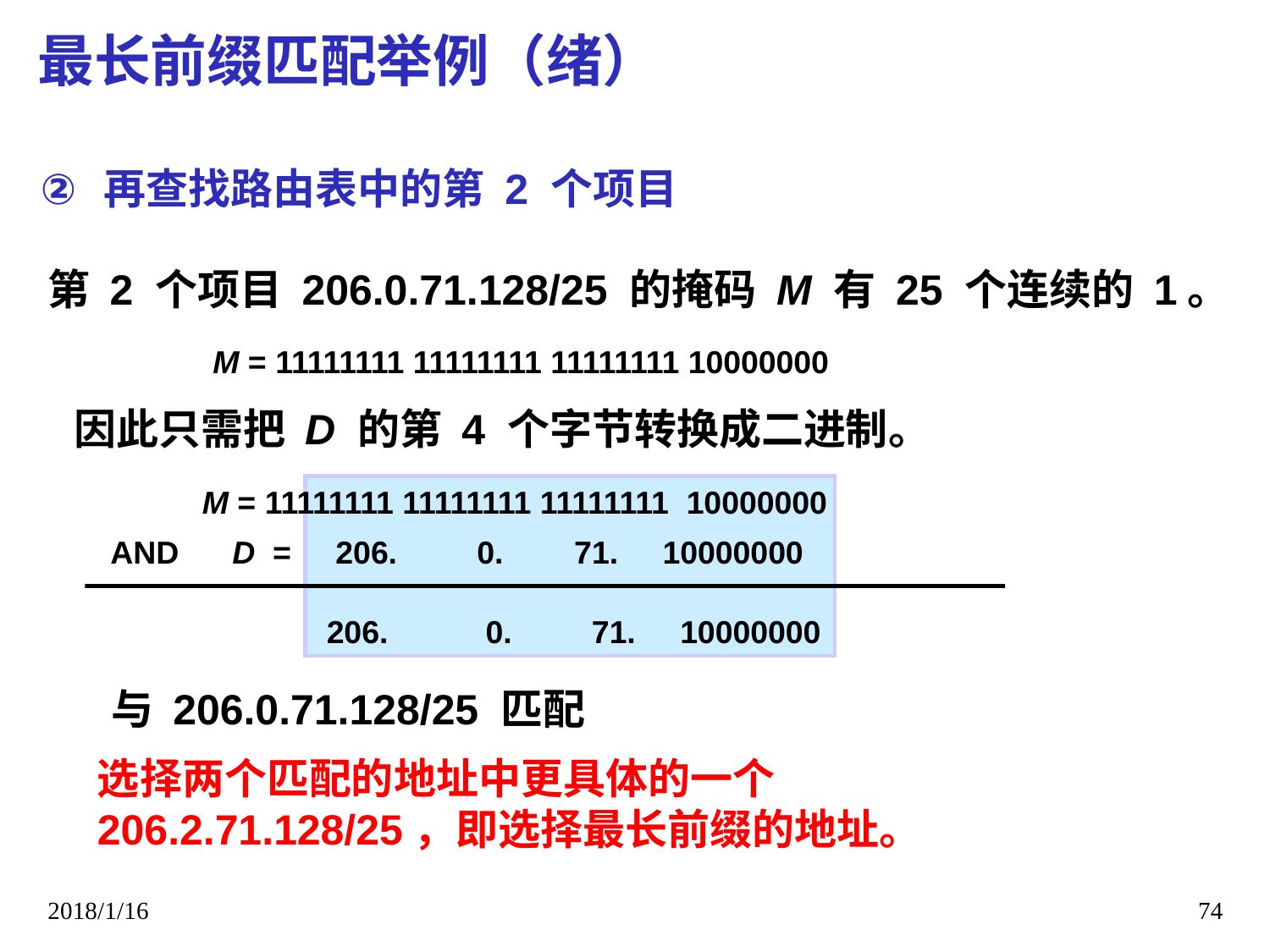

# 最长前缀匹配举例（绪）
再查找路由表中的第 2 个项目
第 2 个项目 206.0.71.128/25 的掩码 M 有 25 个连续的 1。
M = 11111111 11111111 11111111 10000000
因此只需把 D 的第 4 个字节转换成二进制。
M = 11111111 11111111 11111111  10000000

AND      D  =     206.         0.        71.     10000000

206.           0.         71.     10000000
与 206.0.71.128/25 匹配
选择两个匹配的地址中更具体的一个 206.2.71.128/25，即选择最长前缀的地址。
2018/1/16
74